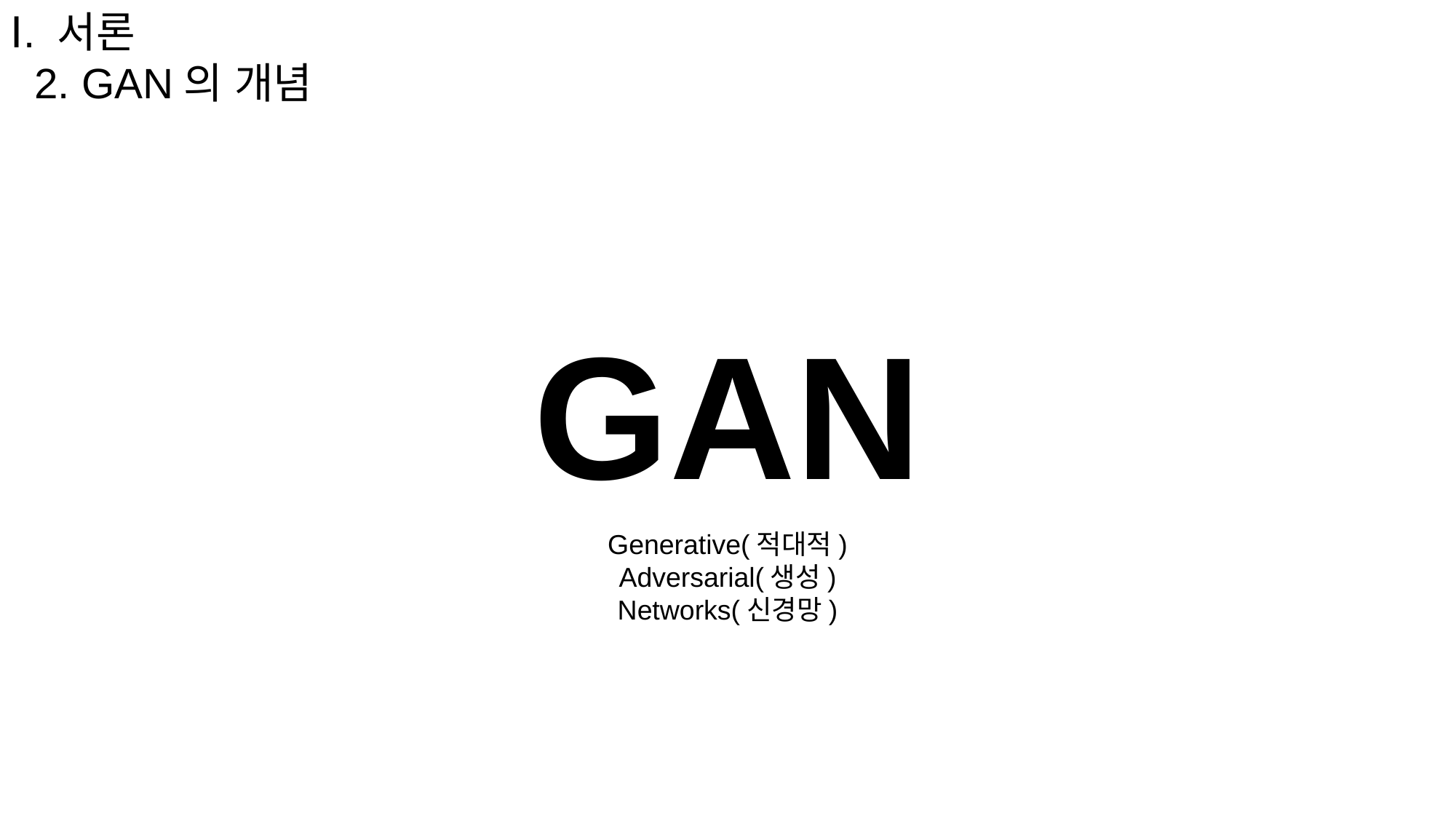

Ⅰ. 서론
  2. GAN의 개념
GAN
Generative(적대적)
Adversarial(생성)
Networks(신경망)